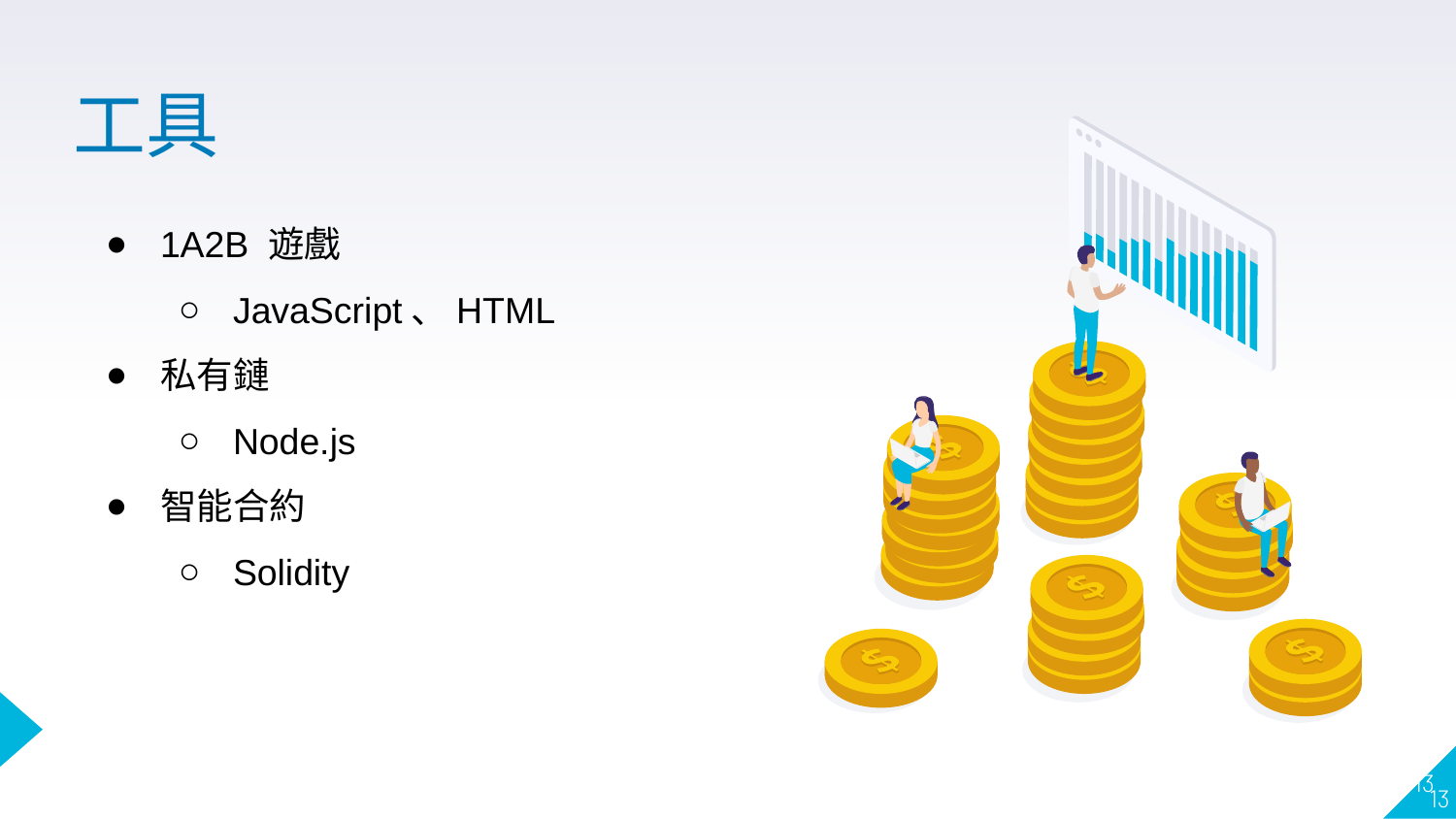

工具

1A2B 遊戲
JavaScript、HTML
私有鏈
Node.js
智能合約
Solidity
13
13